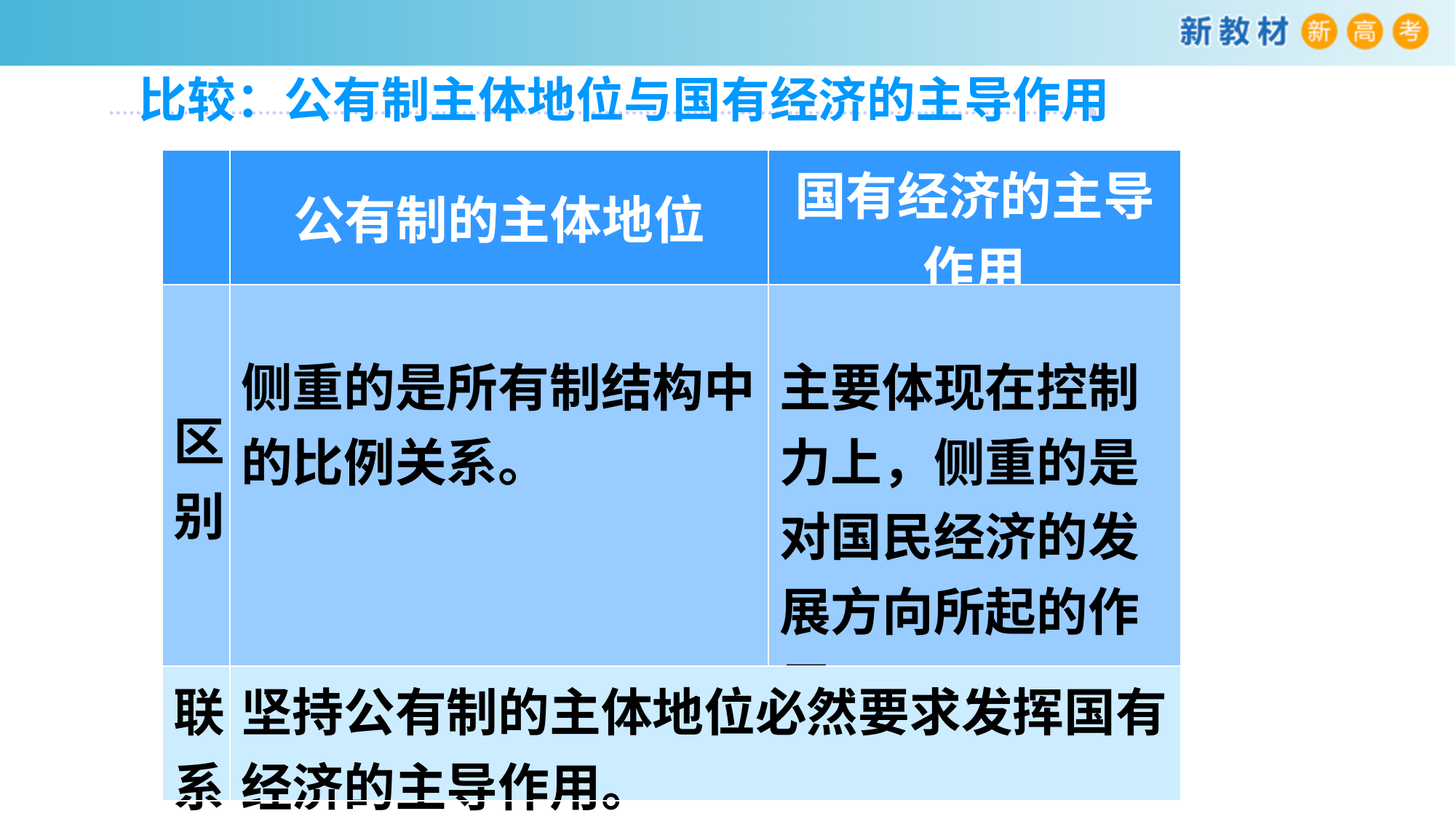

比较：公有制主体地位与国有经济的主导作用

|  | 公有制的主体地位 | 国有经济的主导作用 |
| --- | --- | --- |
| 区别 | 侧重的是所有制结构中的比例关系。 | 主要体现在控制力上，侧重的是对国民经济的发展方向所起的作用。 |
| 联系 | 坚持公有制的主体地位必然要求发挥国有经济的主导作用。 |  |